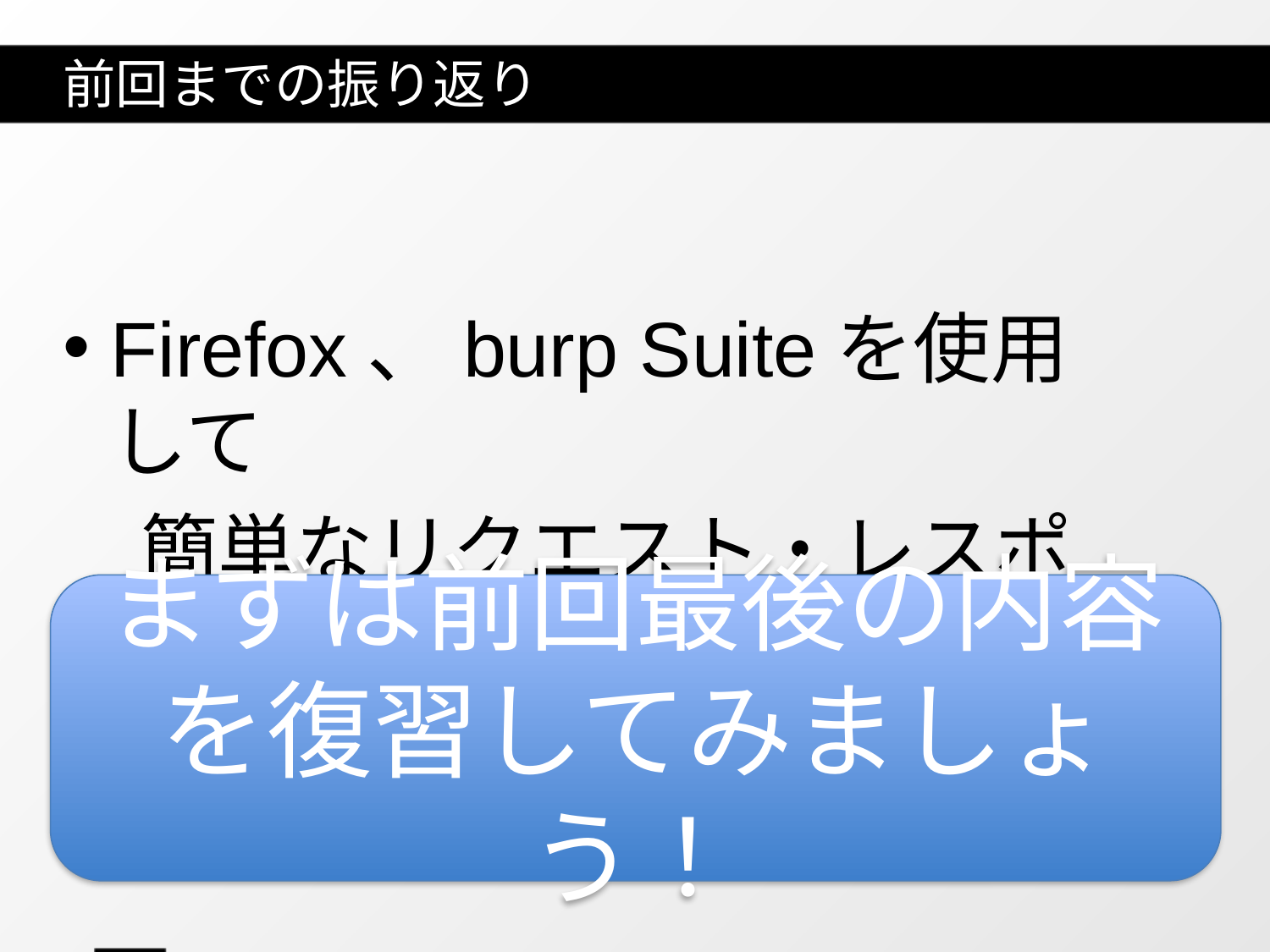

# 前回までの振り返り

Firefox、burp Suiteを使用して
　簡単なリクエスト・レスポンス

まずは前回最後の内容を復習してみましょう！